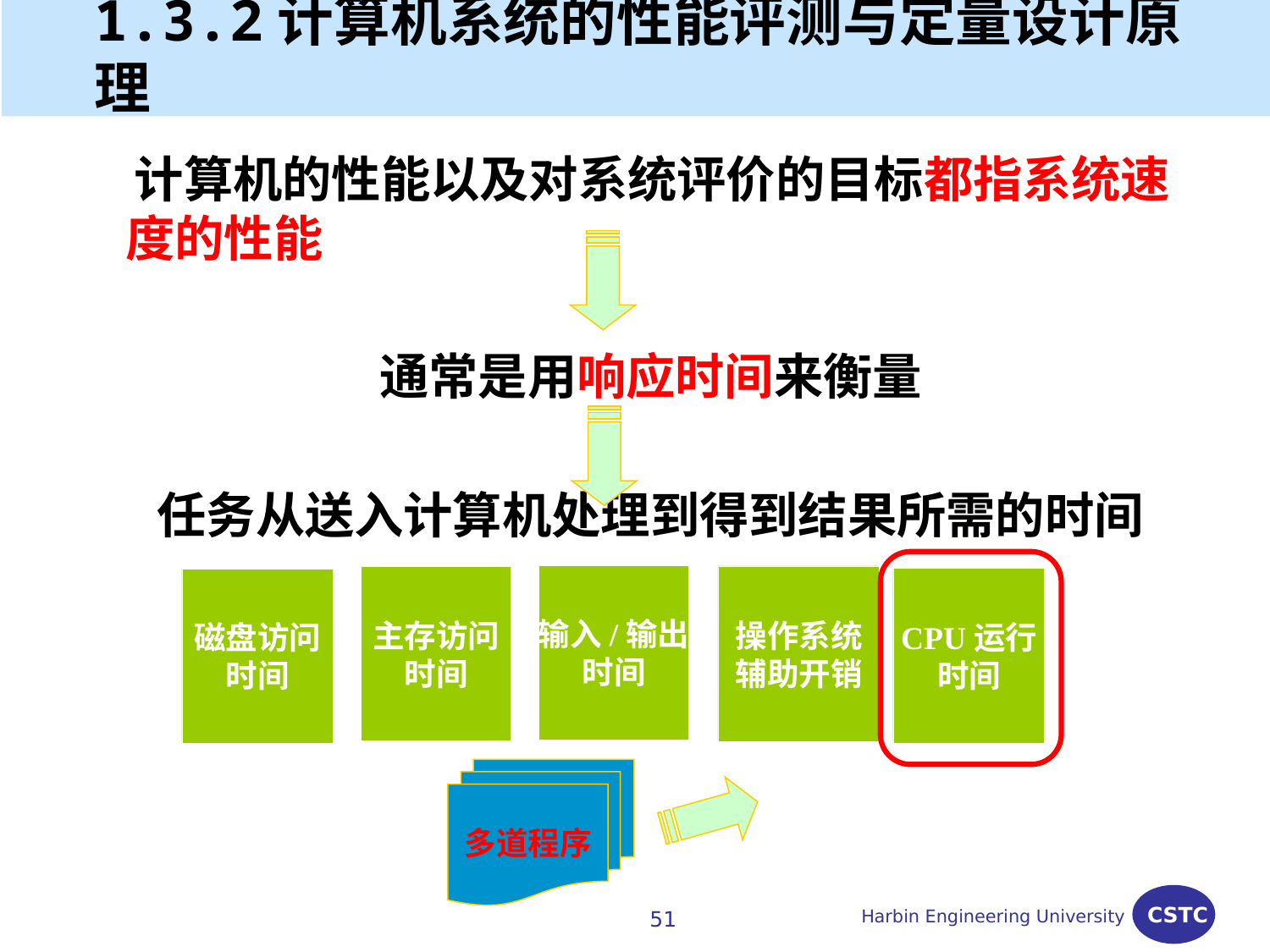

# 1.3.2计算机系统的性能评测与定量设计原理
    计算机的性能以及对系统评价的目标都指系统速度的性能

			通常是用响应时间来衡量

      任务从送入计算机处理到得到结果所需的时间

输入/输出
时间
主存访问
时间
操作系统
辅助开销
CPU运行
时间
磁盘访问
时间
多道程序

51
Harbin Engineering University